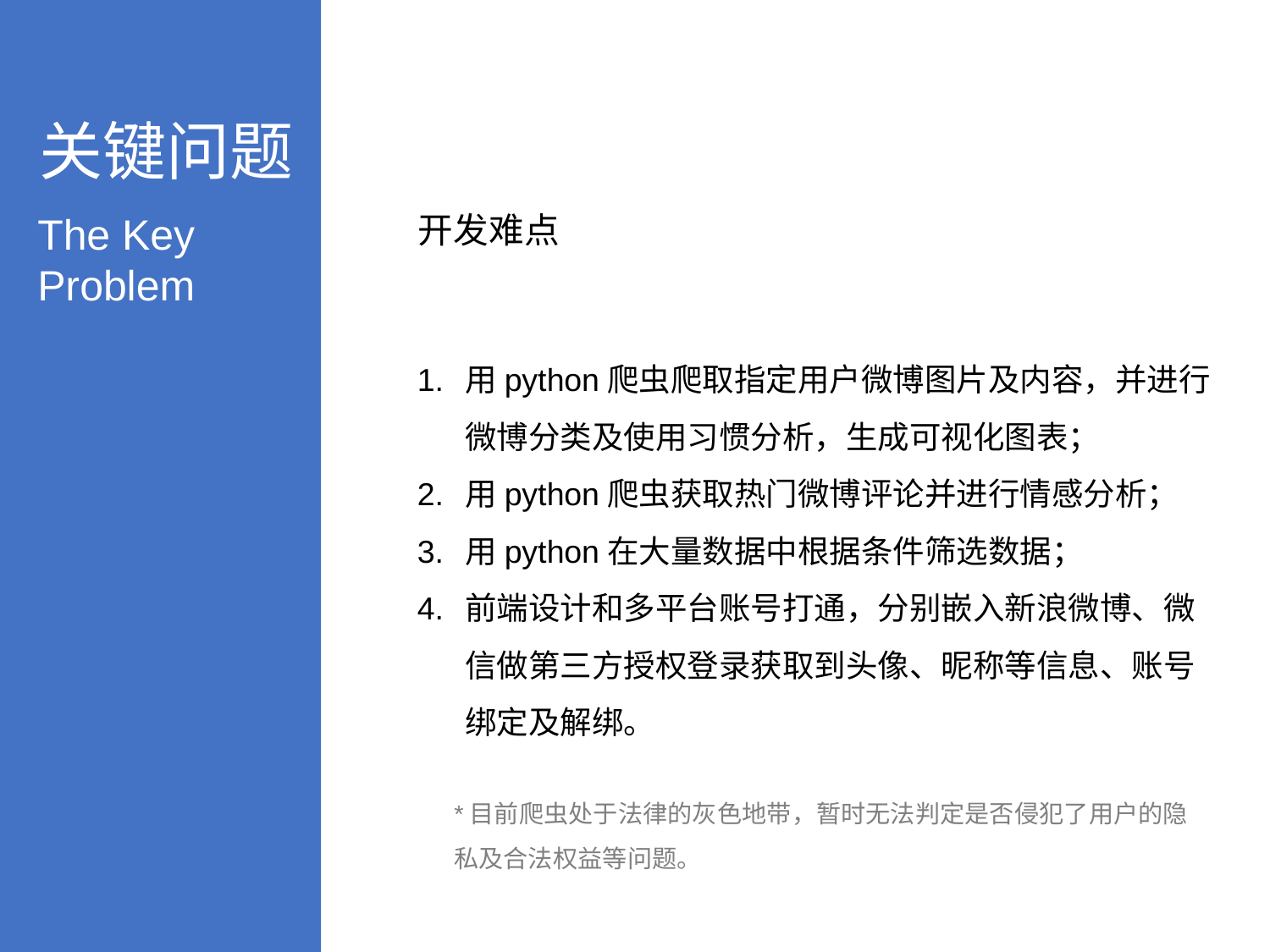

关键问题
The Key Problem
开发难点
用python爬虫爬取指定用户微博图片及内容，并进行微博分类及使用习惯分析，生成可视化图表；
用python爬虫获取热门微博评论并进行情感分析；
用python在大量数据中根据条件筛选数据；
前端设计和多平台账号打通，分别嵌入新浪微博、微信做第三方授权登录获取到头像、昵称等信息、账号绑定及解绑。
*目前爬虫处于法律的灰色地带，暂时无法判定是否侵犯了用户的隐私及合法权益等问题。